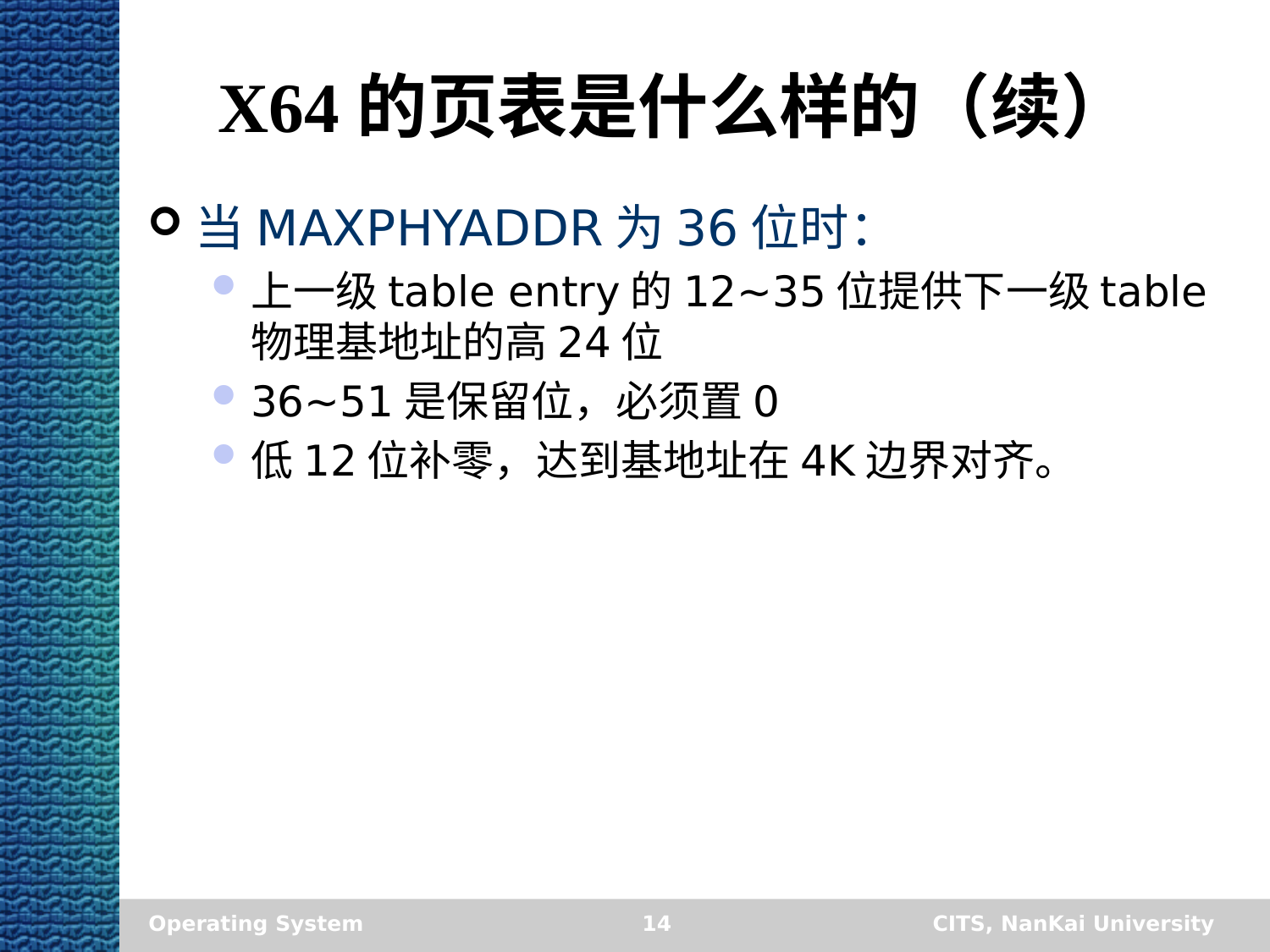

# X64的页表是什么样的（续）
当MAXPHYADDR为36位时：
上一级table entry的12~35位提供下一级table物理基地址的高24位
36~51是保留位，必须置0
低12位补零，达到基地址在4K边界对齐。
Operating System
14
CITS, NanKai University